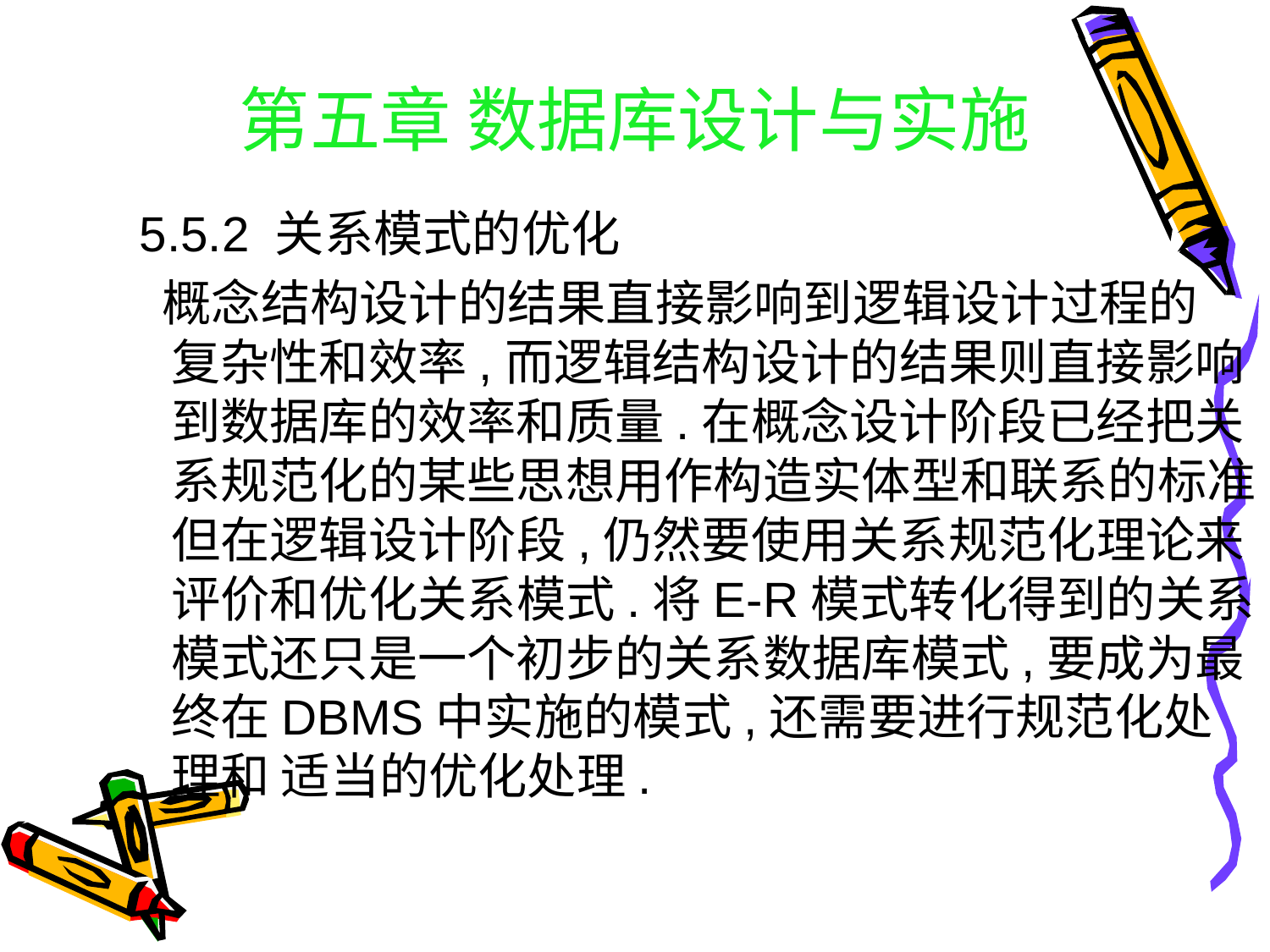

# 第五章 数据库设计与实施
5.5.2 关系模式的优化
 概念结构设计的结果直接影响到逻辑设计过程的  复杂性和效率,而逻辑结构设计的结果则直接影响到数据库的效率和质量.在概念设计阶段已经把关系规范化的某些思想用作构造实体型和联系的标准,但在逻辑设计阶段,仍然要使用关系规范化理论来评价和优化关系模式.将E-R模式转化得到的关系模式还只是一个初步的关系数据库模式,要成为最终在DBMS中实施的模式,还需要进行规范化处理和 适当的优化处理.